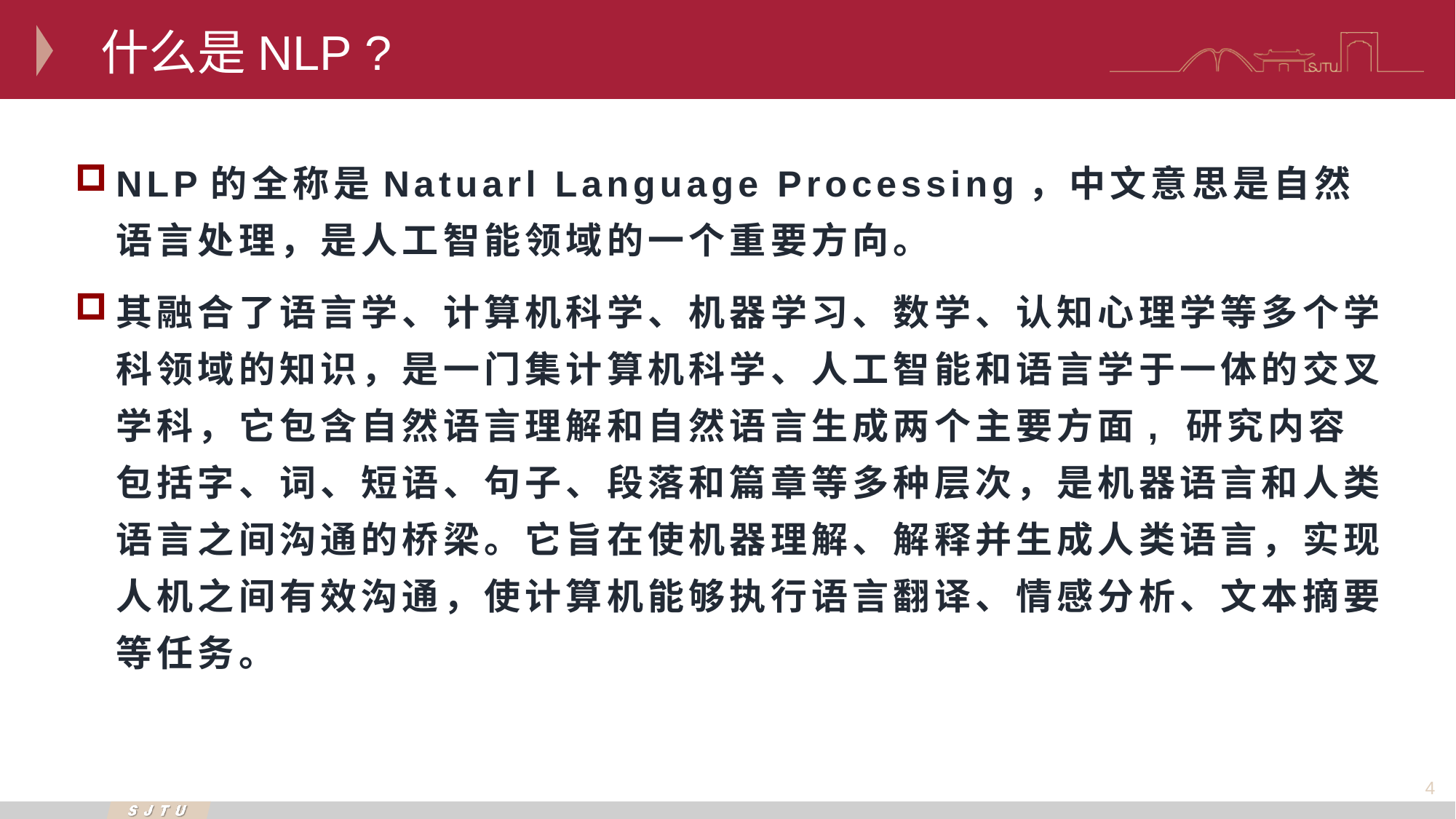

什么是NLP ?
NLP的全称是Natuarl Language Processing，中文意思是自然语言处理，是人工智能领域的一个重要方向。
其融合了语言学、计算机科学、机器学习、数学、认知心理学等多个学科领域的知识，是一门集计算机科学、人工智能和语言学于一体的交叉学科，它包含自然语言理解和自然语言生成两个主要方面, 研究内容包括字、词、短语、句子、段落和篇章等多种层次，是机器语言和人类语言之间沟通的桥梁。它旨在使机器理解、解释并生成人类语言，实现人机之间有效沟通，使计算机能够执行语言翻译、情感分析、文本摘要等任务。
4